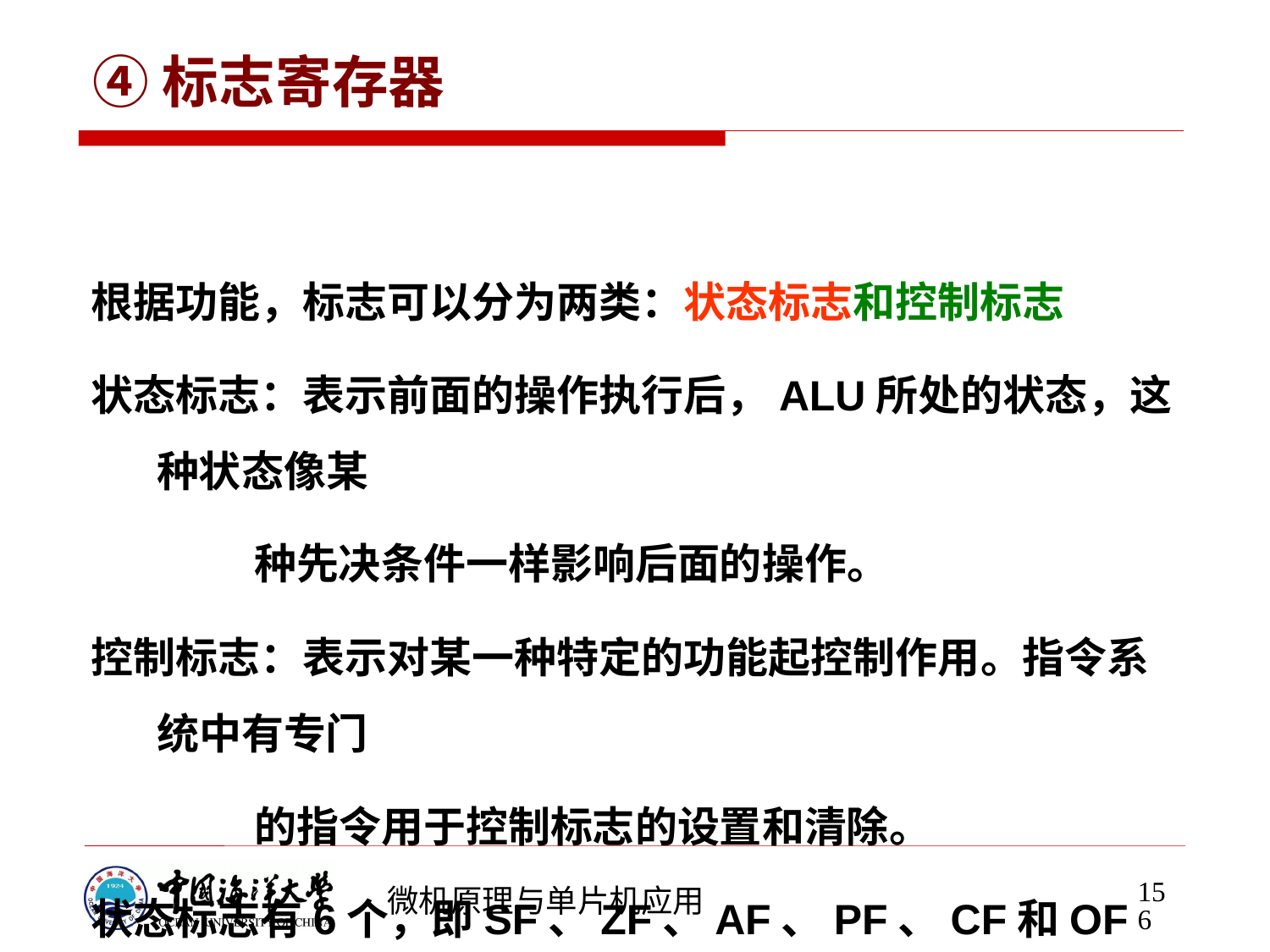

# ④标志寄存器
根据功能，标志可以分为两类：状态标志和控制标志
状态标志：表示前面的操作执行后，ALU所处的状态，这种状态像某
                种先决条件一样影响后面的操作。
控制标志：表示对某一种特定的功能起控制作用。指令系统中有专门
                的指令用于控制标志的设置和清除。
状态标志有6个，即SF、ZF、AF、PF、CF和OF
①符号标志SF（Sign Flag）  和运算结果的最高位相同。表示前面运
                                         算结果的正负。
②零标志ZF（Zero Flag）     ZF=1,表示当前的运算结果为0
③奇偶标志PF（Parity Flag） PF=1，表示运算结果的低8位中所含1
                                          的个数为偶数。

156